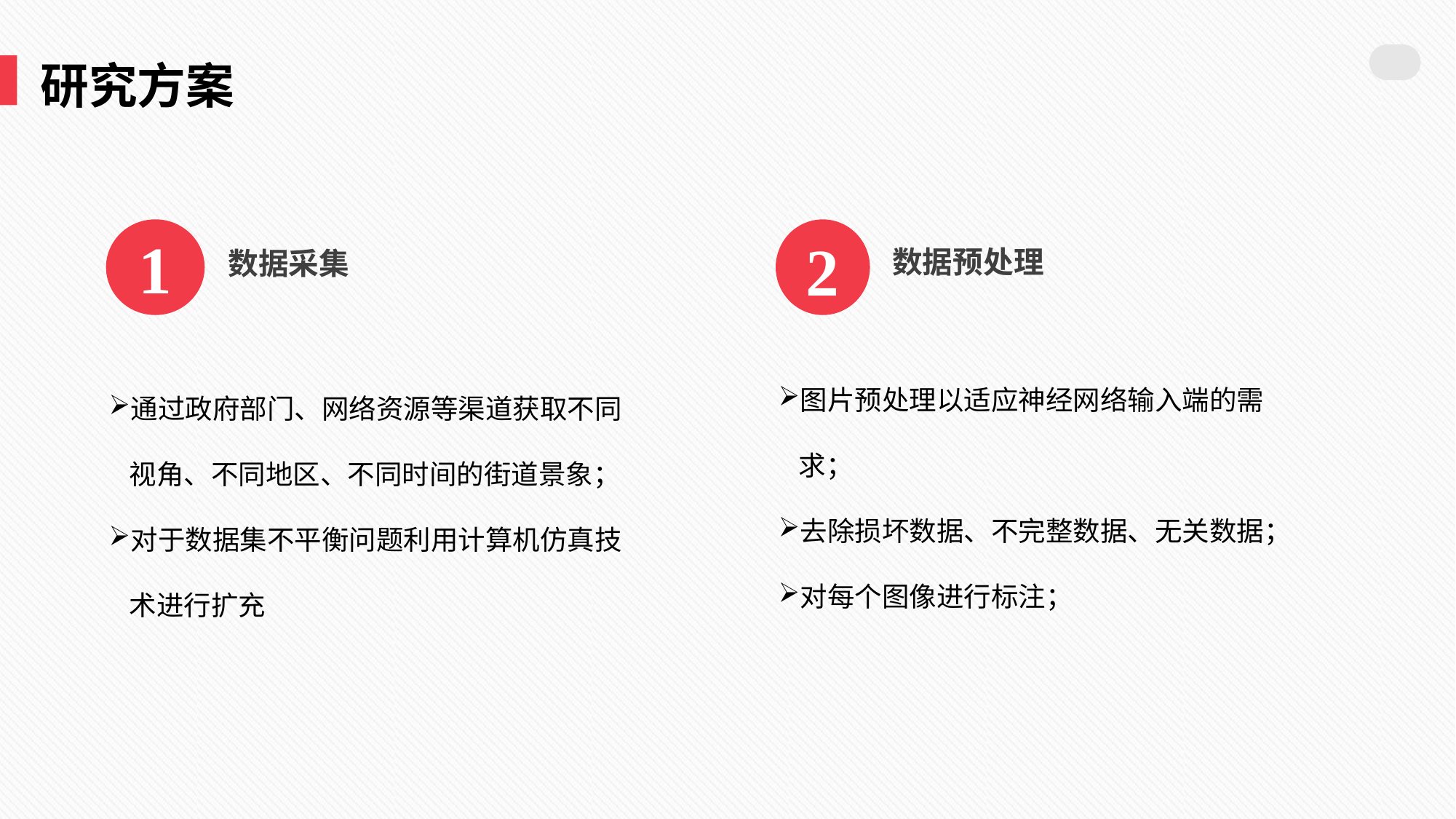

10
研究方案

数据采集
通过政府部门、网络资源等渠道获取不同视角、不同地区、不同时间的街道景象；
对于数据集不平衡问题利用计算机仿真技术进行扩充

数据预处理
图片预处理以适应神经网络输入端的需求；
去除损坏数据、不完整数据、无关数据；
对每个图像进行标注；

1
2